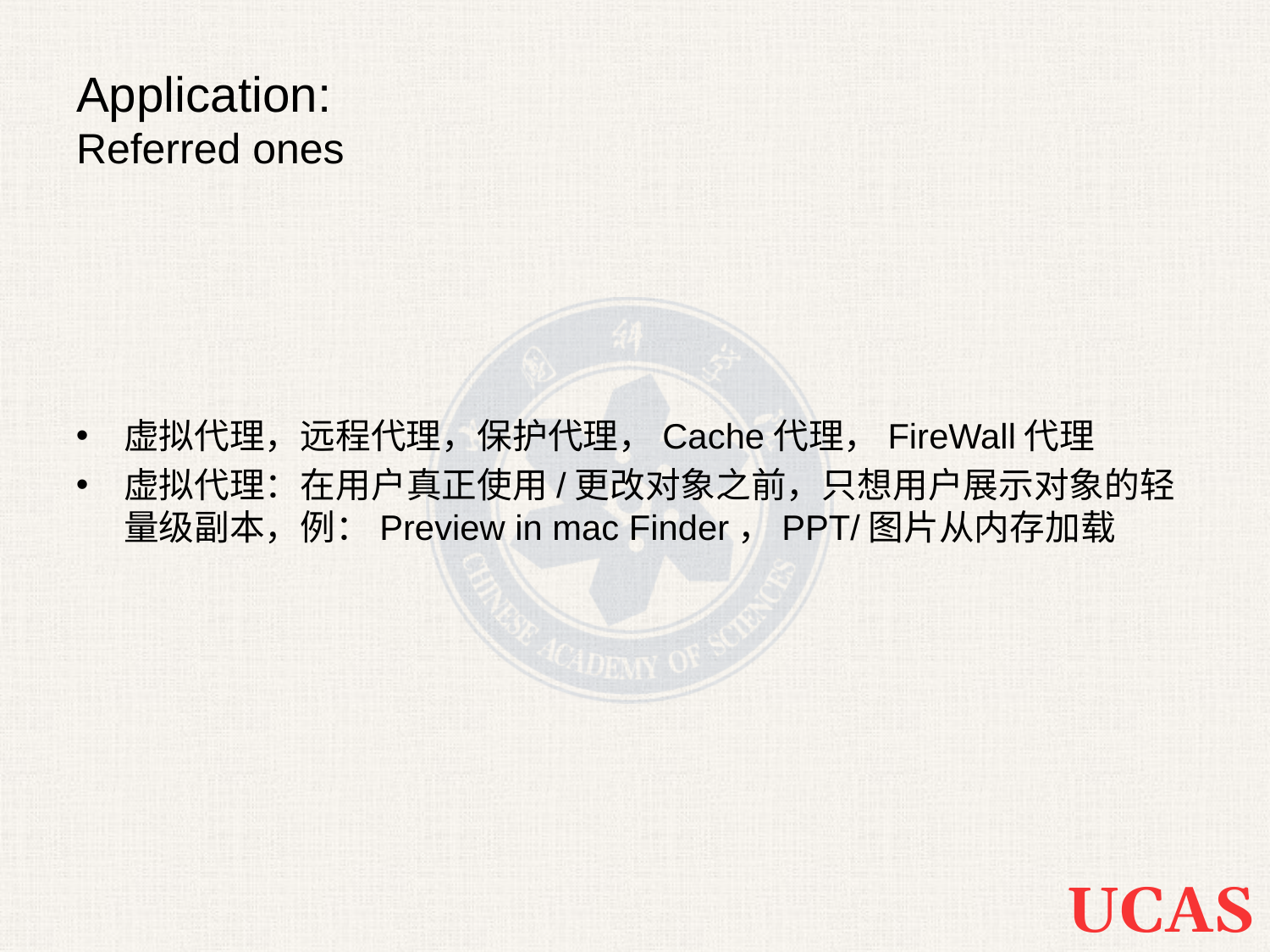

# Application: Referred ones
虚拟代理，远程代理，保护代理，Cache代理，FireWall代理
虚拟代理：在用户真正使用/更改对象之前，只想用户展示对象的轻量级副本，例：Preview in mac Finder，PPT/图片从内存加载